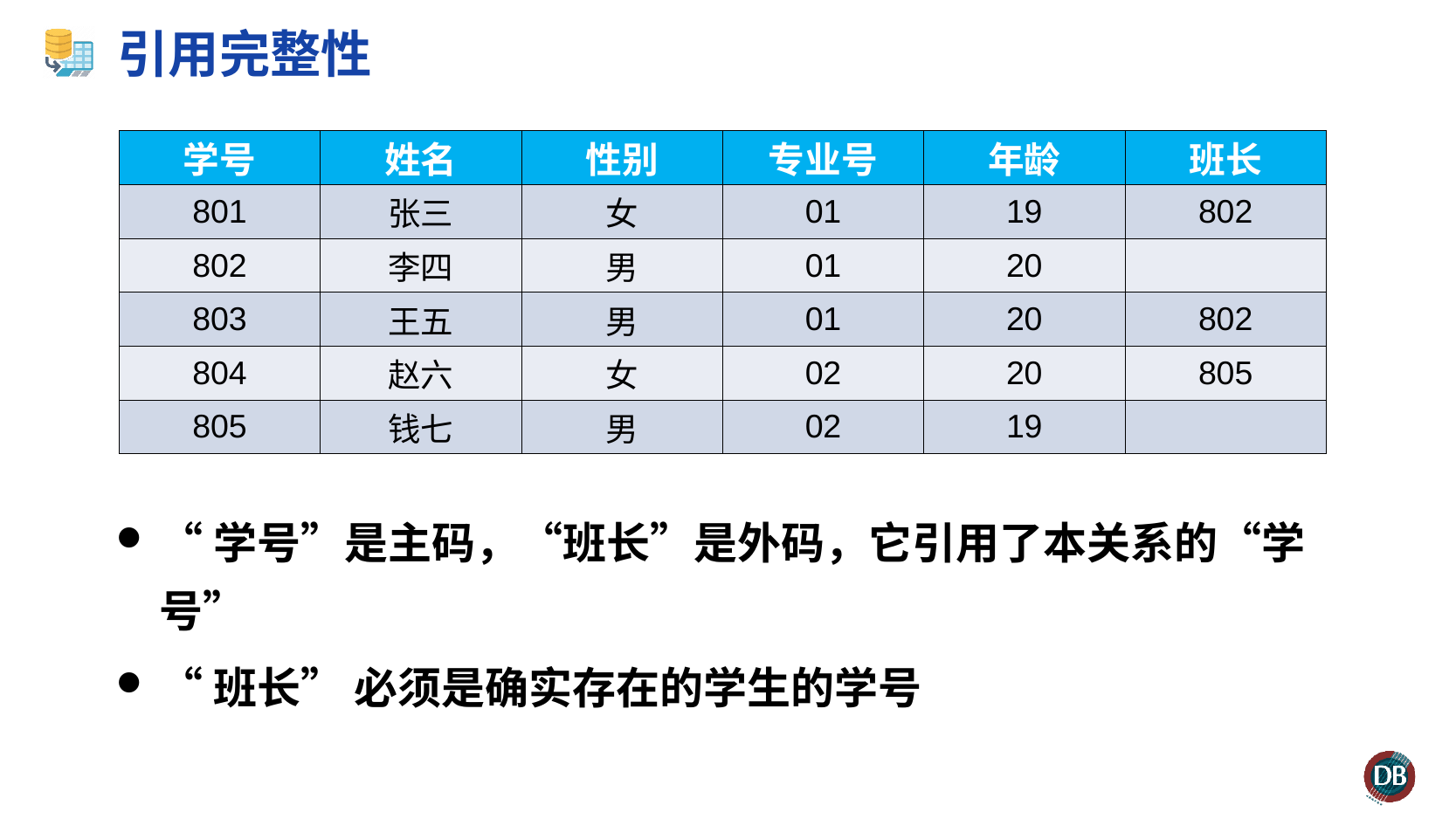

# 引用完整性
| 学号 | 姓名 | 性别 | 专业号 | 年龄 | 班长 |
| --- | --- | --- | --- | --- | --- |
| 801 | 张三 | 女 | 01 | 19 | 802 |
| 802 | 李四 | 男 | 01 | 20 |  |
| 803 | 王五 | 男 | 01 | 20 | 802 |
| 804 | 赵六 | 女 | 02 | 20 | 805 |
| 805 | 钱七 | 男 | 02 | 19 |  |
“学号”是主码，“班长”是外码，它引用了本关系的“学号”
“班长” 必须是确实存在的学生的学号